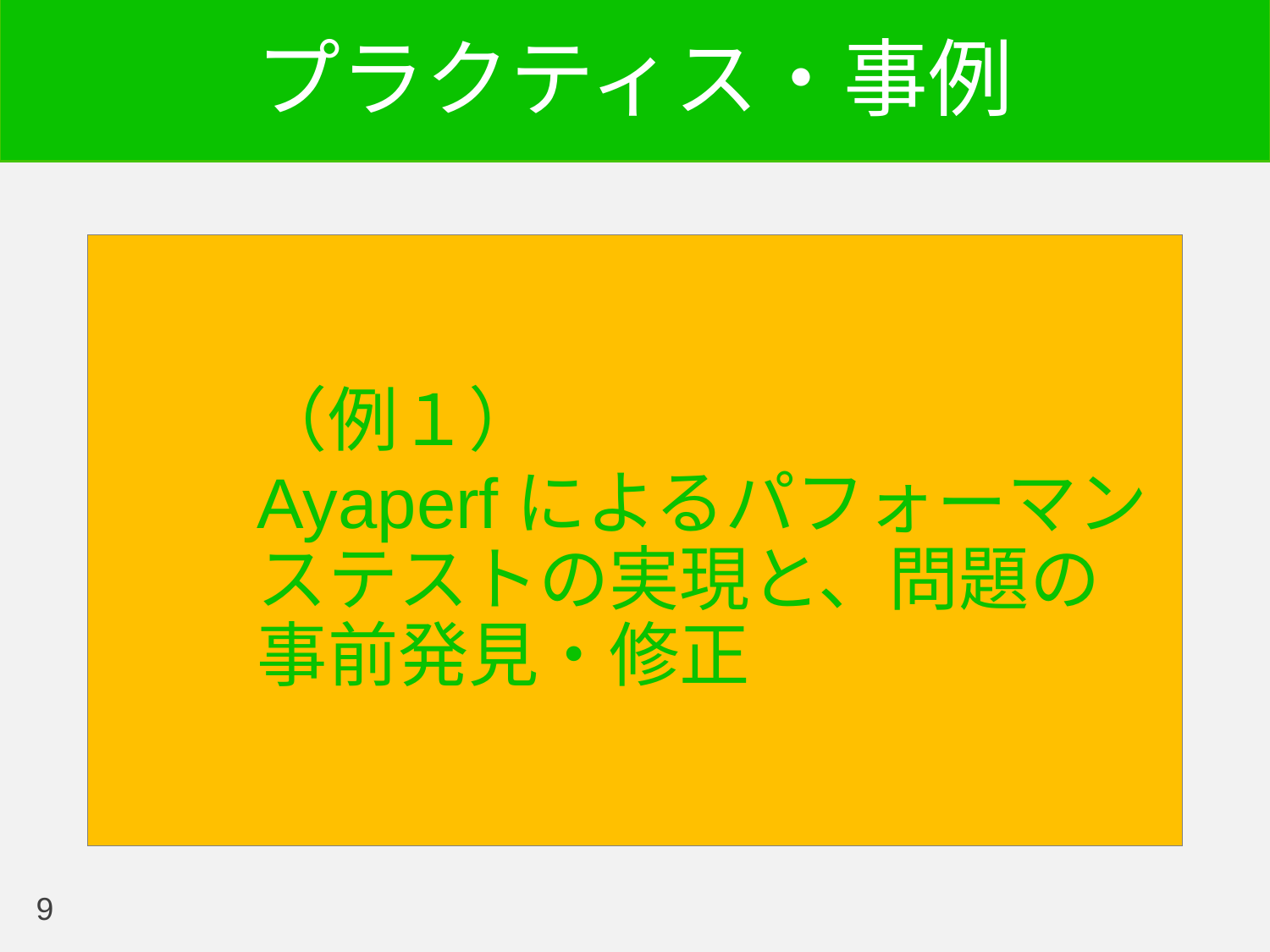

# プラクティス・事例
（例１）
Ayaperfによるパフォーマンステストの実現と、問題の事前発見・修正
9